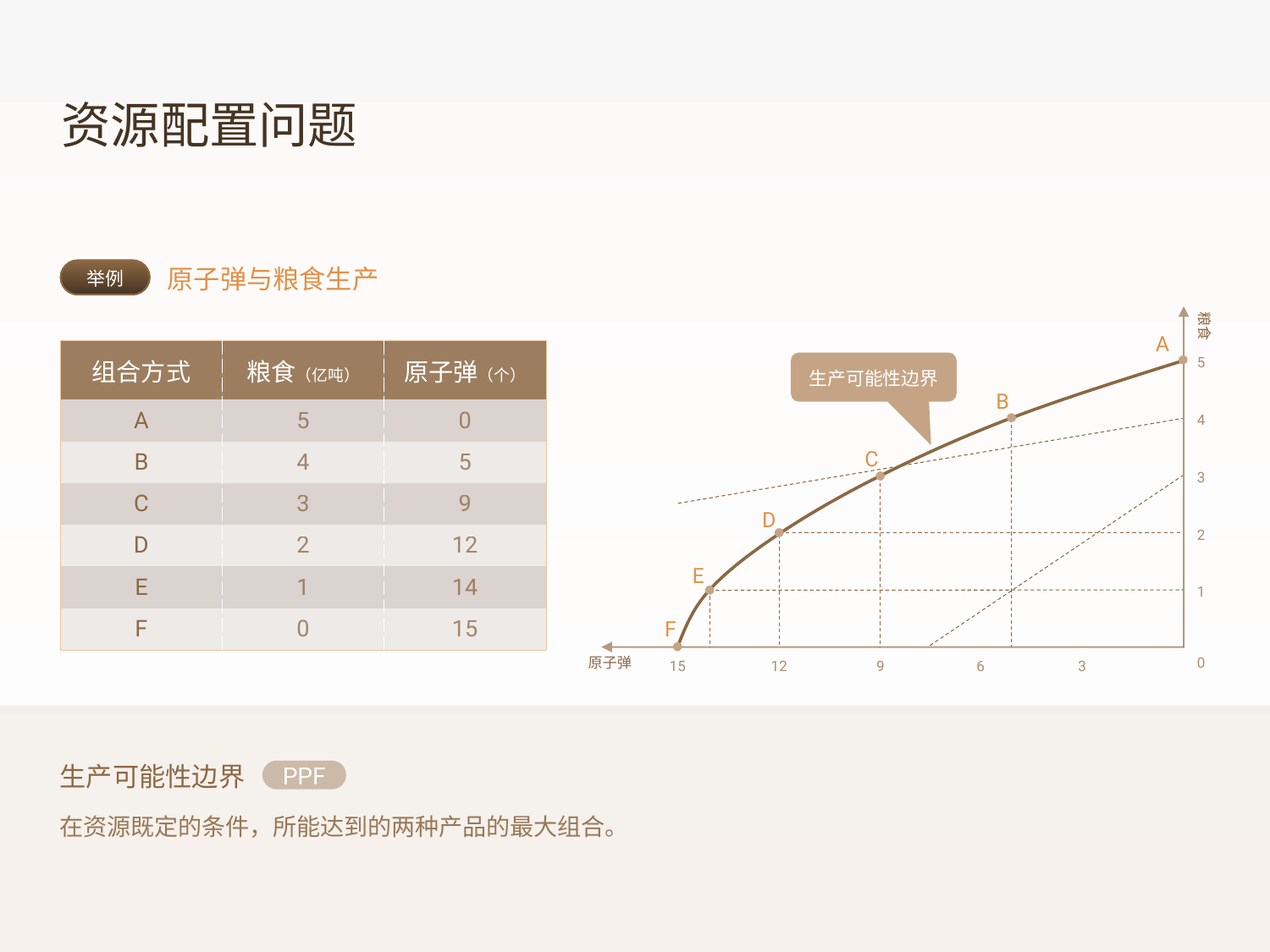

资源配置问题

原子弹与粮食生产
举例

粮食
A
5

生产可能性边界

B
4

C
3

D
2

E
1

F

原子弹
0
15
12
9
6
3
| 组合方式 | 粮食（亿吨） | 原子弹（个） |
| --- | --- | --- |
| A | 5 | 0 |
| B | 4 | 5 |
| C | 3 | 9 |
| D | 2 | 12 |
| E | 1 | 14 |
| F | 0 | 15 |

生产可能性边界
PPF
在资源既定的条件，所能达到的两种产品的最大组合。